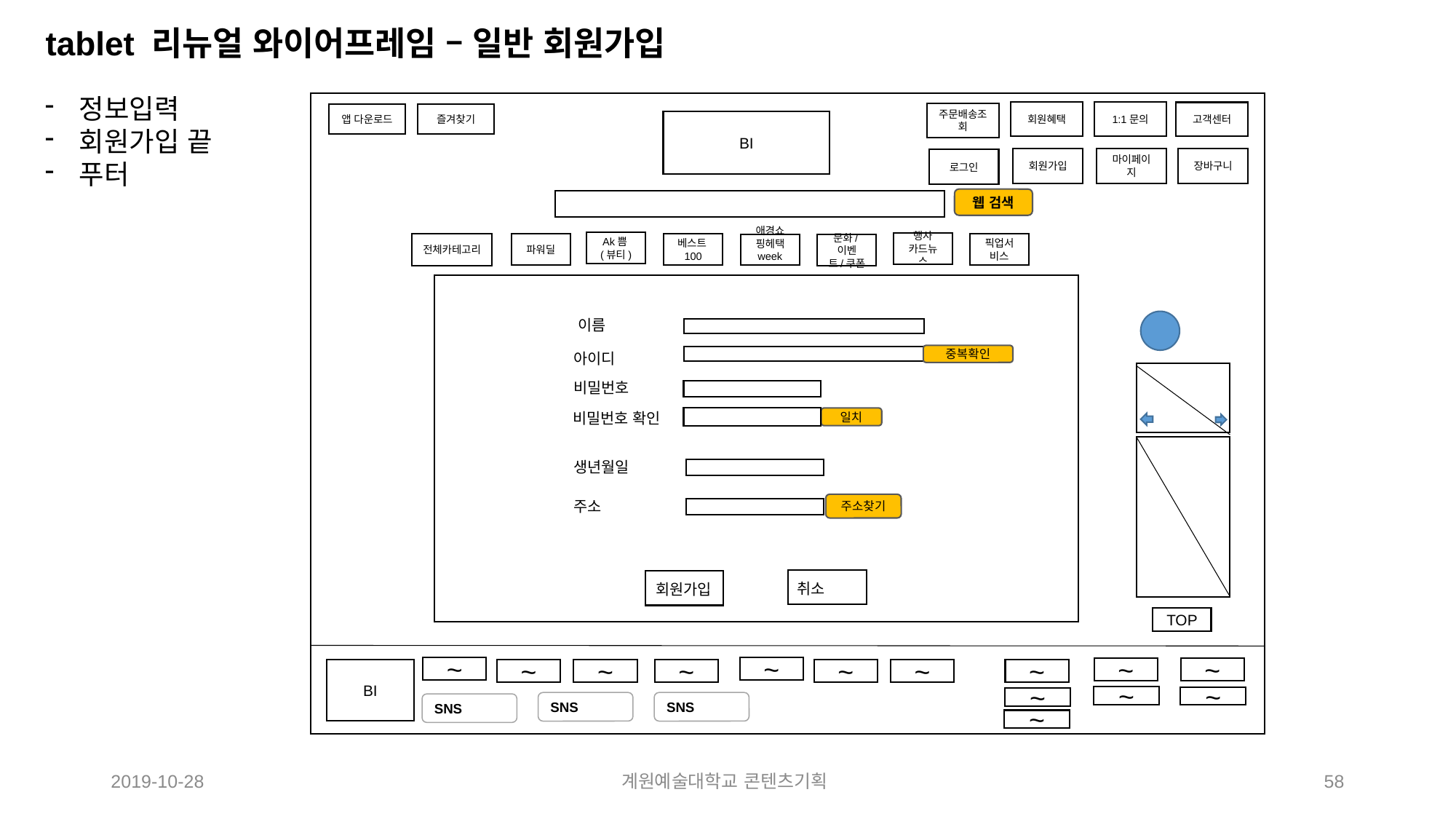

tablet 리뉴얼 와이어프레임 – 일반 회원가입
정보입력
회원가입 끝
푸터

회원혜택
1:1문의
고객센터
주문배송조회
앱 다운로드
즐겨찾기
BI
회원가입
마이페이지
장바구니
로그인
웹 검색

Ak쁨(뷰티)
행사
카드뉴스
전체카테고리
파워딜
베스트100
픽업서비스
애경쇼핑헤택 week

문화/이벤트/쿠폰

이름

아이디
중복확인

비밀번호

비밀번호 확인

일치

생년월일

주소
주소찾기

취소
회원가입
TOP
~
~
~
~
BI
~
~
~
~
~
~
~
~
~
SNS
SNS
SNS
~
2019-10-28
계원예술대학교 콘텐츠기획
58